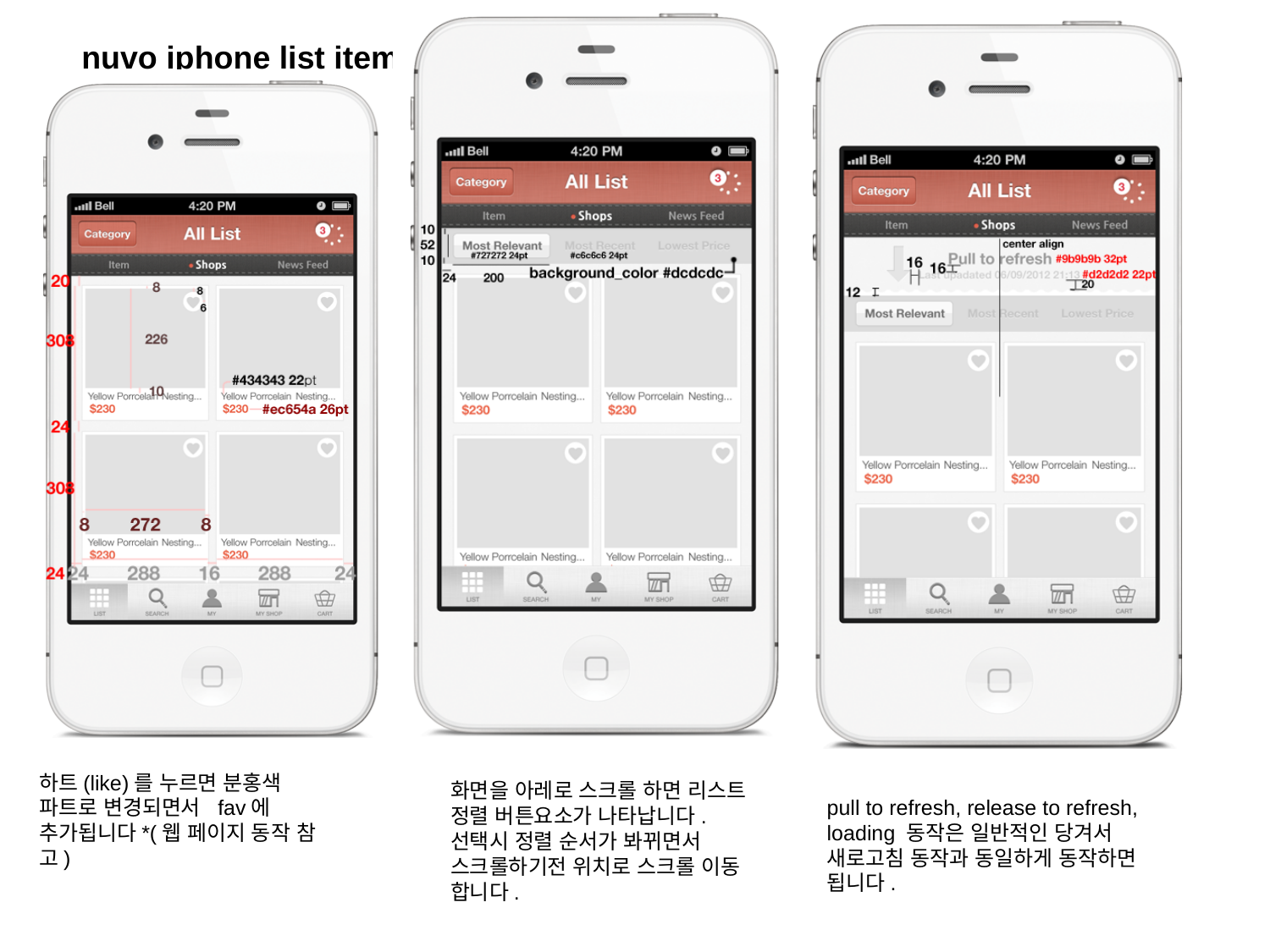

# nuvo iphone list item

하트(like)를 누르면 분홍색 파트로 변경되면서  fav에 추가됩니다*(웹 페이지 동작 참고)
화면을 아레로 스크롤 하면 리스트 정렬 버튼요소가 나타납니다. 선택시 정렬 순서가 봐뀌면서 스크롤하기전 위치로 스크롤 이동 합니다.
pull to refresh, release to refresh, loading 동작은 일반적인 당겨서 새로고침 동작과 동일하게 동작하면 됩니다.